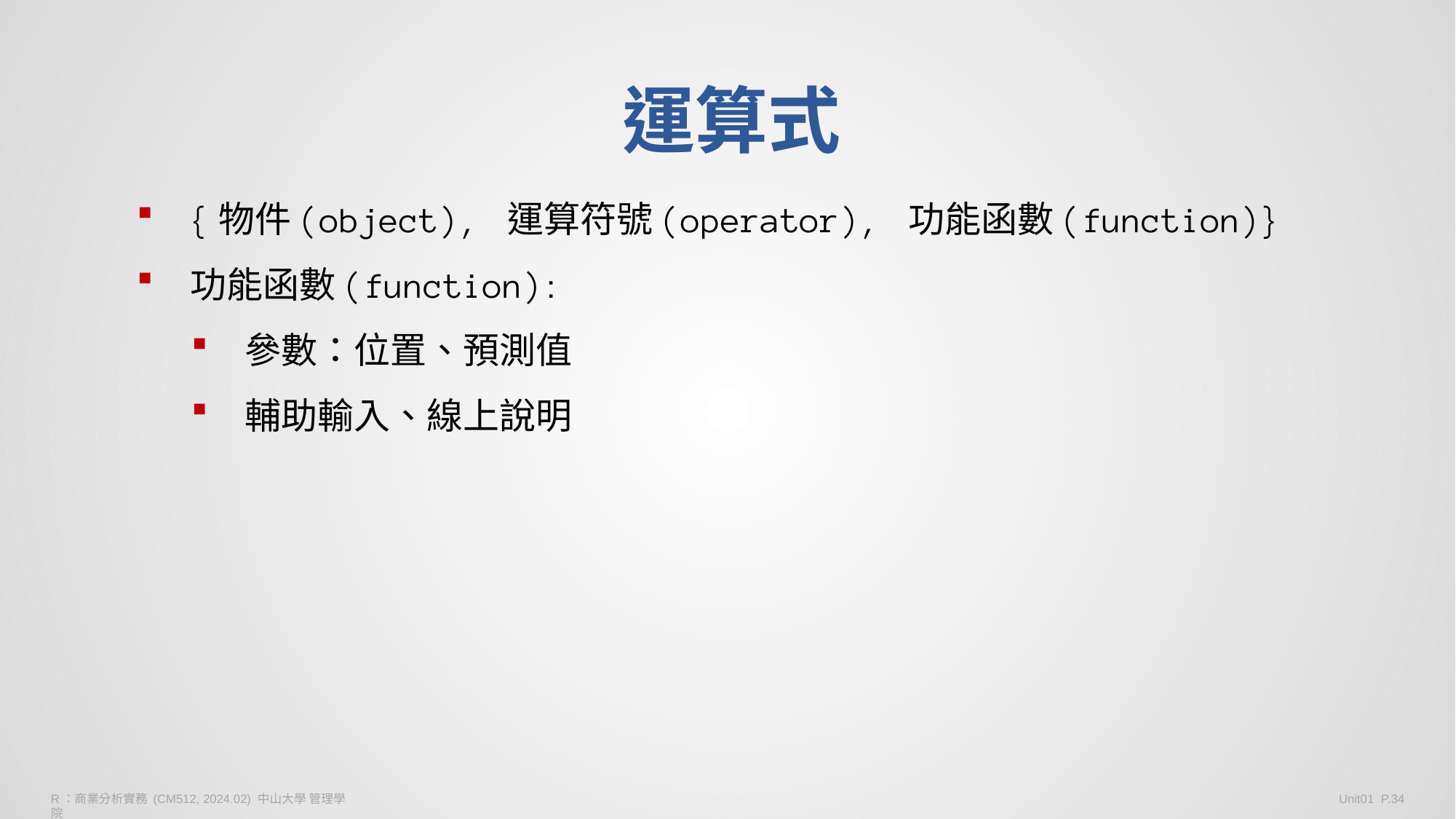

運算式
{物件(object), 運算符號(operator), 功能函數(function)}
功能函數(function):
參數：位置、預測值
輔助輸入、線上說明